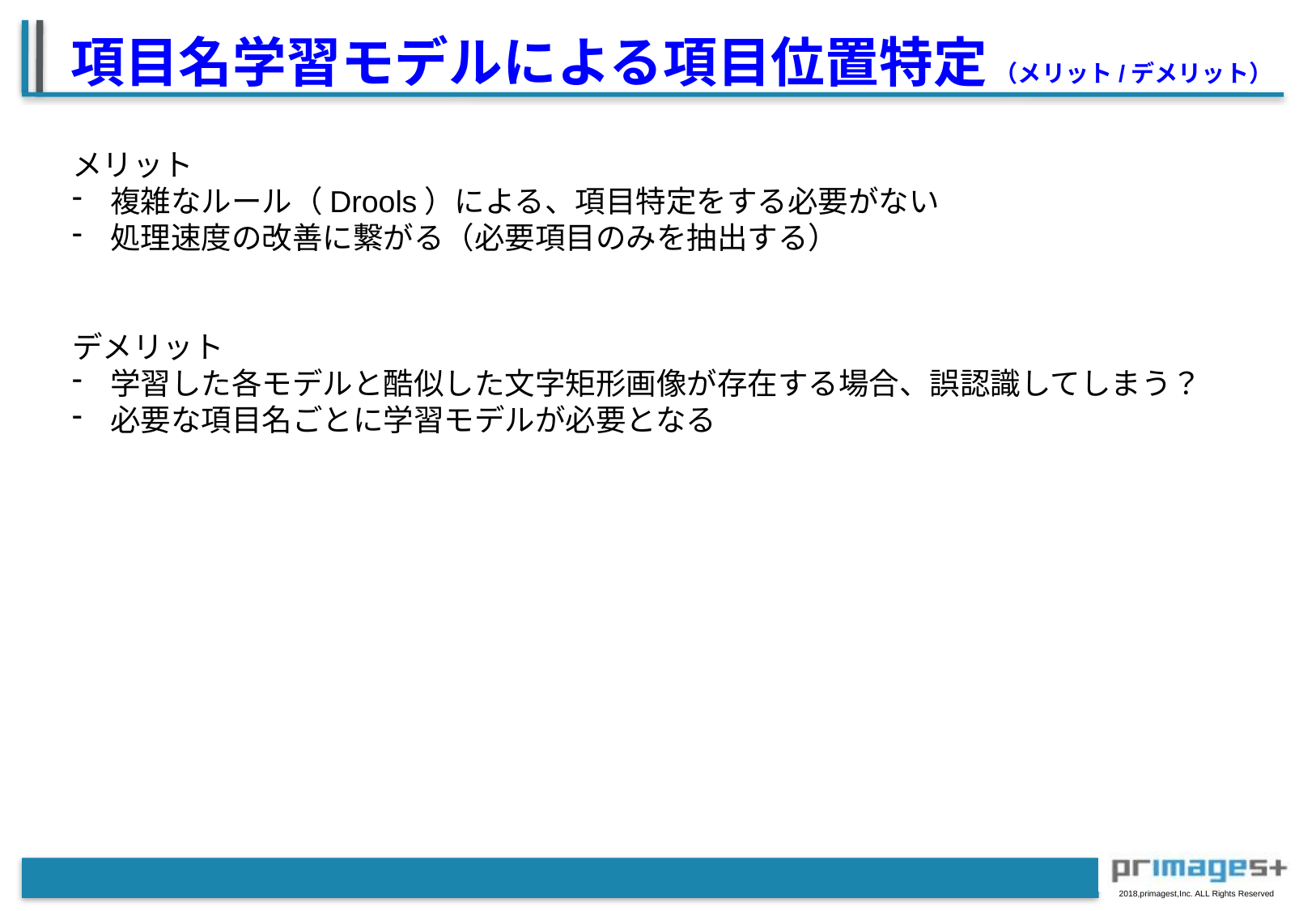

項目名学習モデルによる項目位置特定 （メリット/デメリット）
メリット
複雑なルール（Drools）による、項目特定をする必要がない
処理速度の改善に繋がる（必要項目のみを抽出する）

デメリット
学習した各モデルと酷似した文字矩形画像が存在する場合、誤認識してしまう？
必要な項目名ごとに学習モデルが必要となる